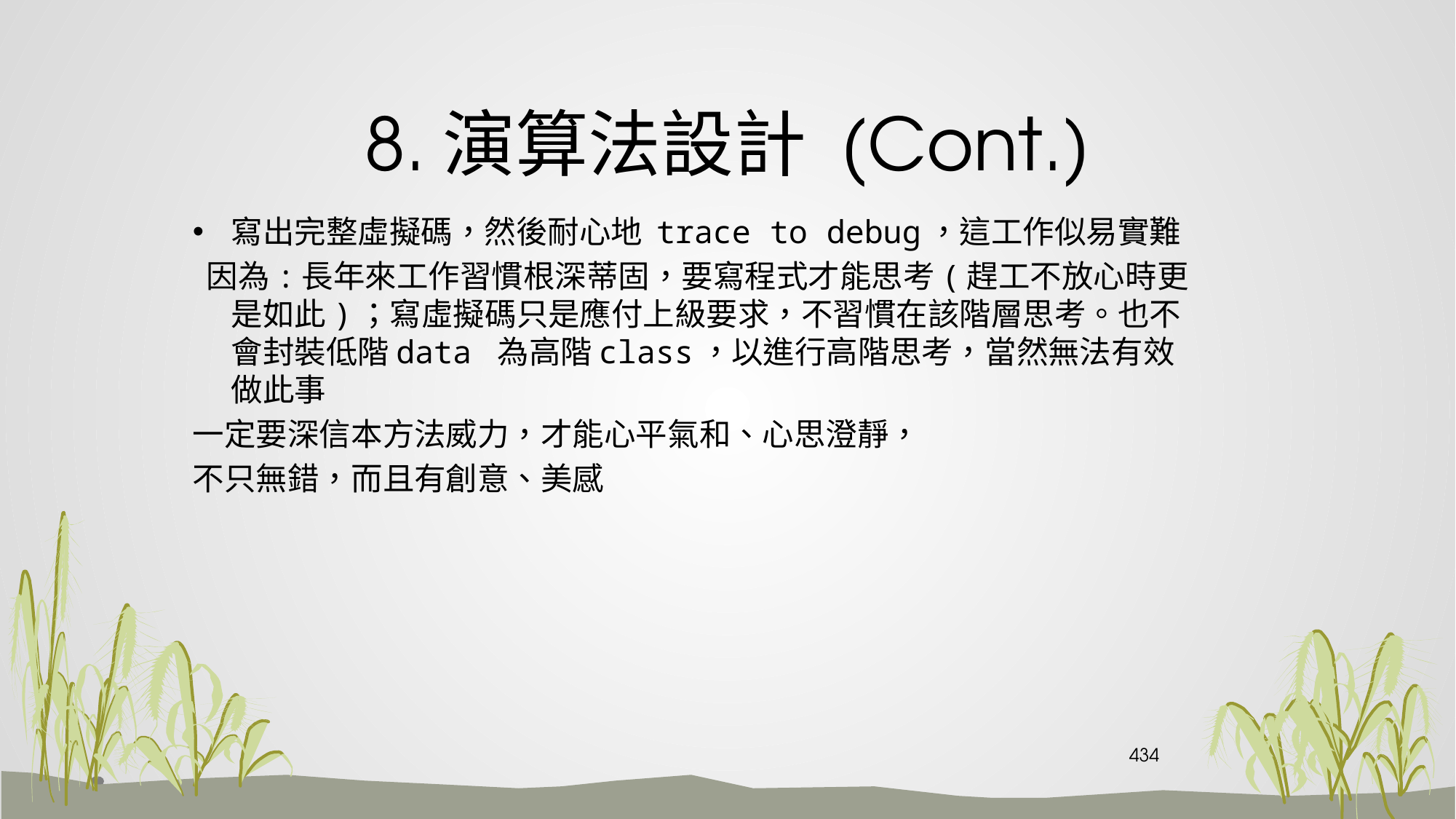

# 8.演算法設計 (Cont.)
寫出完整虛擬碼，然後耐心地 trace to debug，這工作似易實難
 因為:長年來工作習慣根深蒂固，要寫程式才能思考(趕工不放心時更是如此)；寫虛擬碼只是應付上級要求，不習慣在該階層思考。也不會封裝低階data 為高階class，以進行高階思考，當然無法有效做此事
一定要深信本方法威力，才能心平氣和、心思澄靜，
不只無錯，而且有創意、美感
434